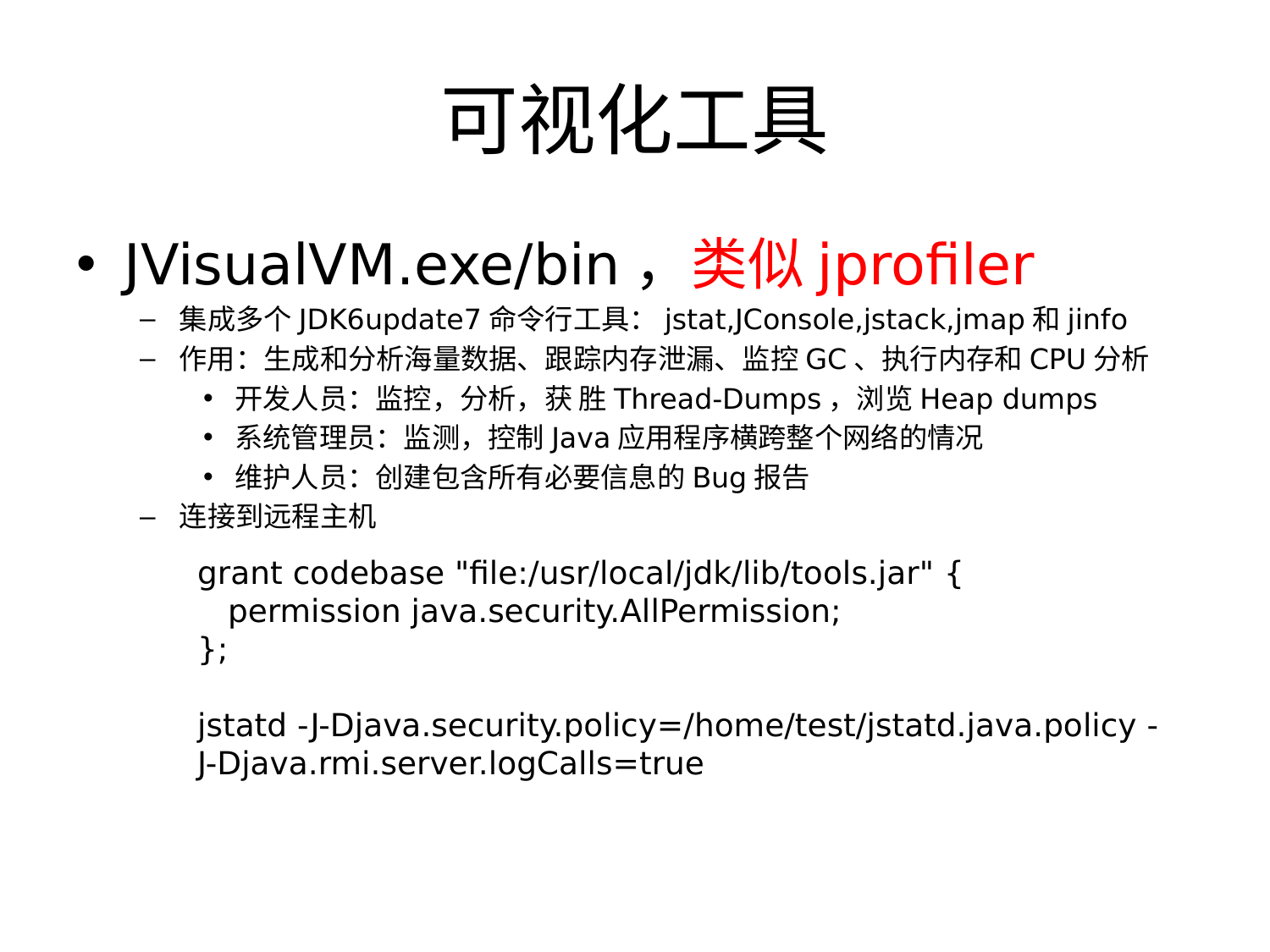

# 可视化工具
JVisualVM.exe/bin，类似jprofiler
集成多个JDK6update7命令行工具：jstat,JConsole,jstack,jmap和jinfo
作用：生成和分析海量数据、跟踪内存泄漏、监控GC、执行内存和CPU分析
开发人员：监控，分析，获 胜Thread-Dumps，浏览Heap dumps
系统管理员：监测，控制Java应用程序横跨整个网络的情况
维护人员：创建包含所有必要信息的Bug报告
连接到远程主机
grant codebase "file:/usr/local/jdk/lib/tools.jar" {
   permission java.security.AllPermission;
};

jstatd -J-Djava.security.policy=/home/test/jstatd.java.policy -J-Djava.rmi.server.logCalls=true